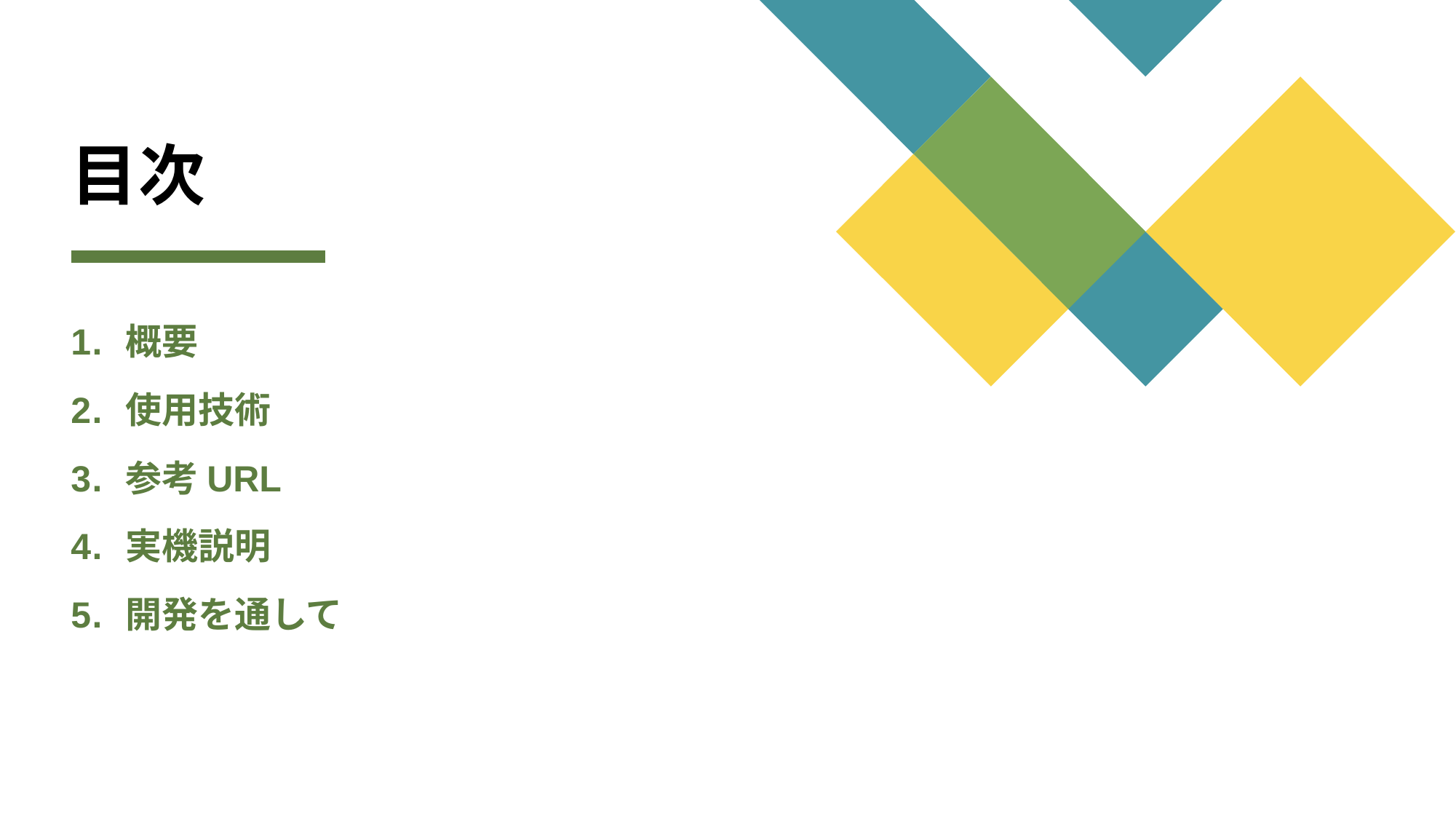

# 目次
概要
使用技術
参考URL
実機説明
開発を通して